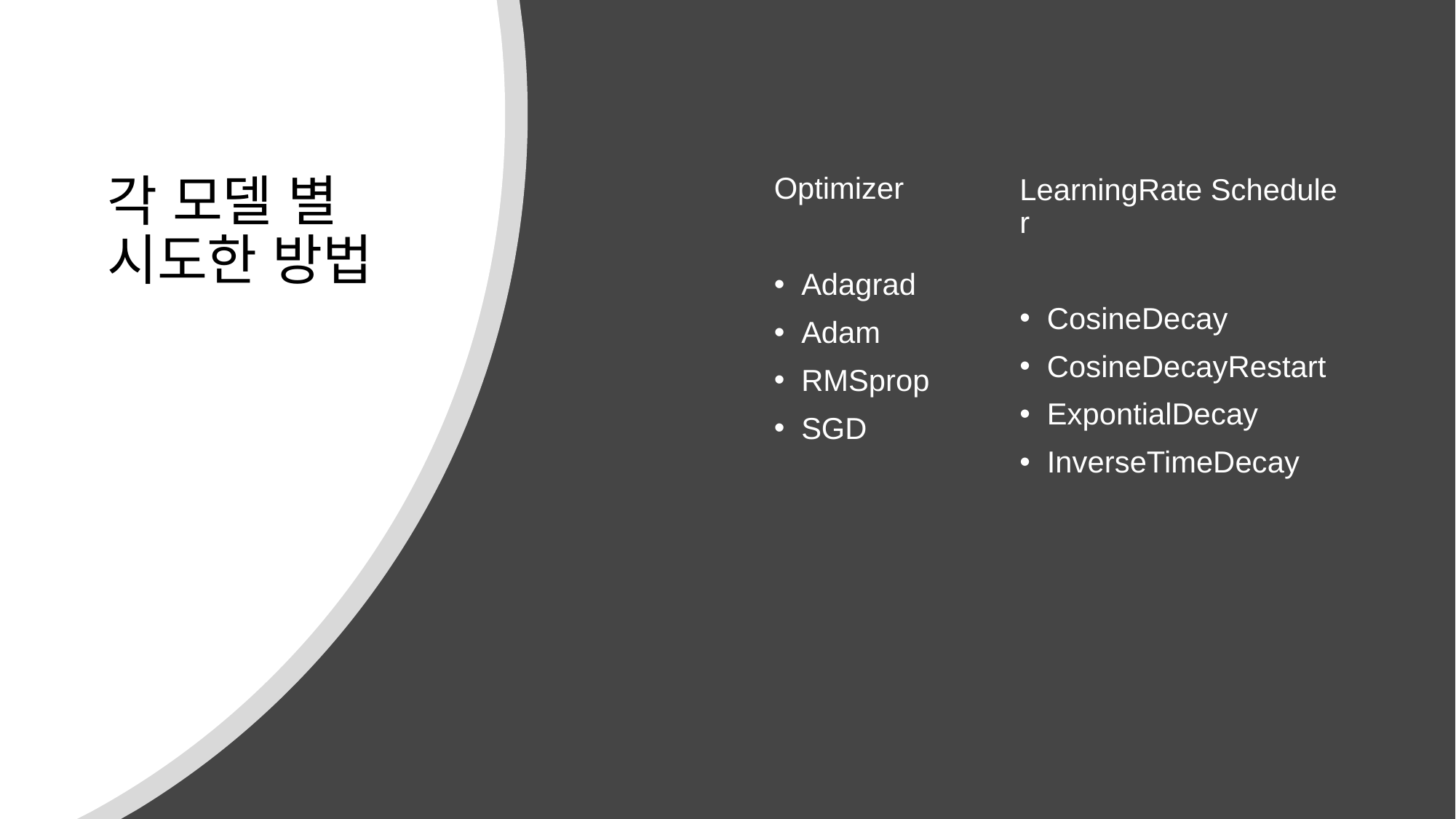

Optimizer

Adagrad
Adam
RMSprop
SGD

# 각 모델 별 시도한 방법
LearningRate Scheduler

CosineDecay
CosineDecayRestart
ExpontialDecay
InverseTimeDecay